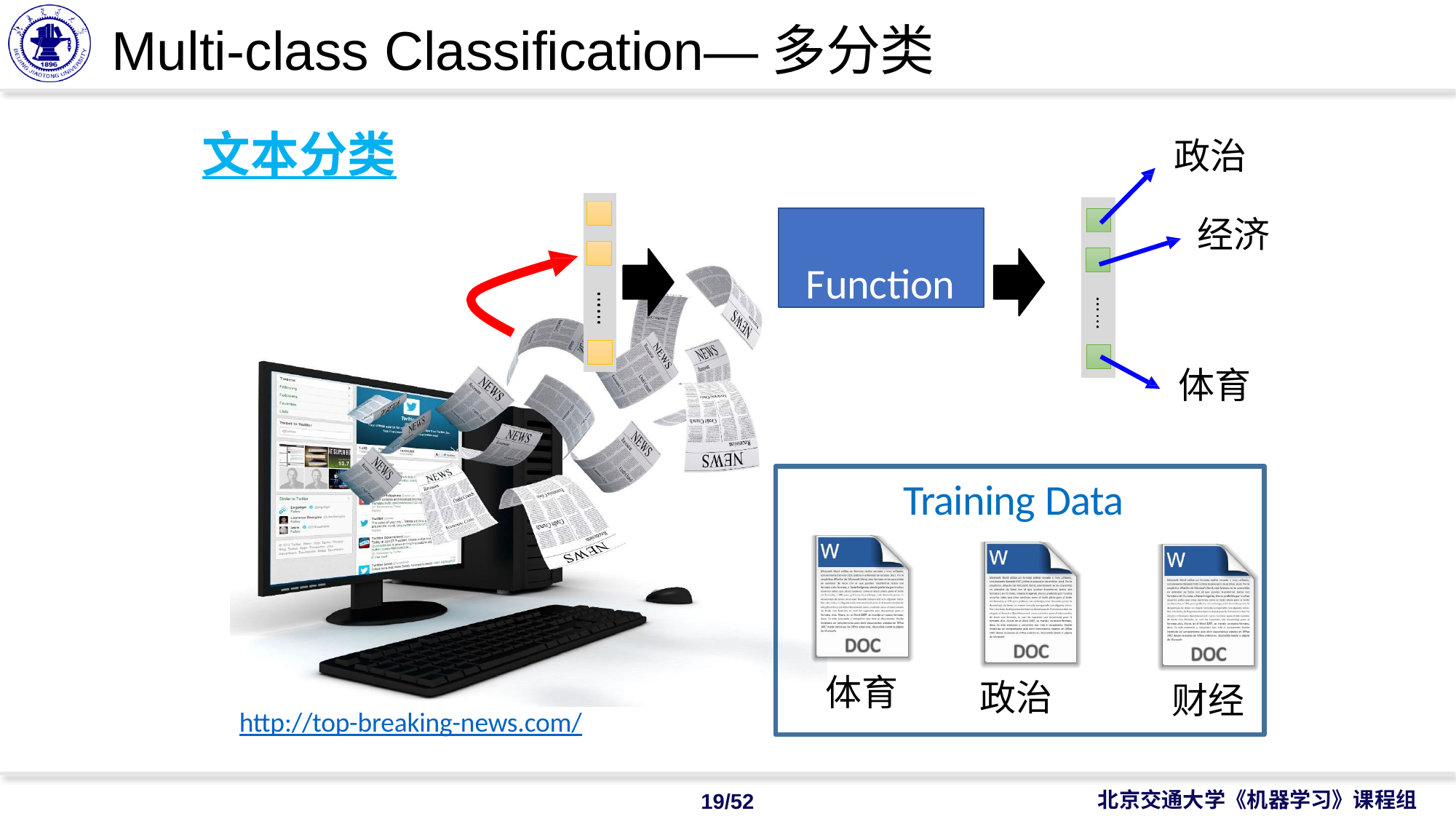

# Multi-class Classification—多分类
文本分类
政治

Function
经济

体育

Training Data

体育
政治
财经
http://top-breaking-news.com/